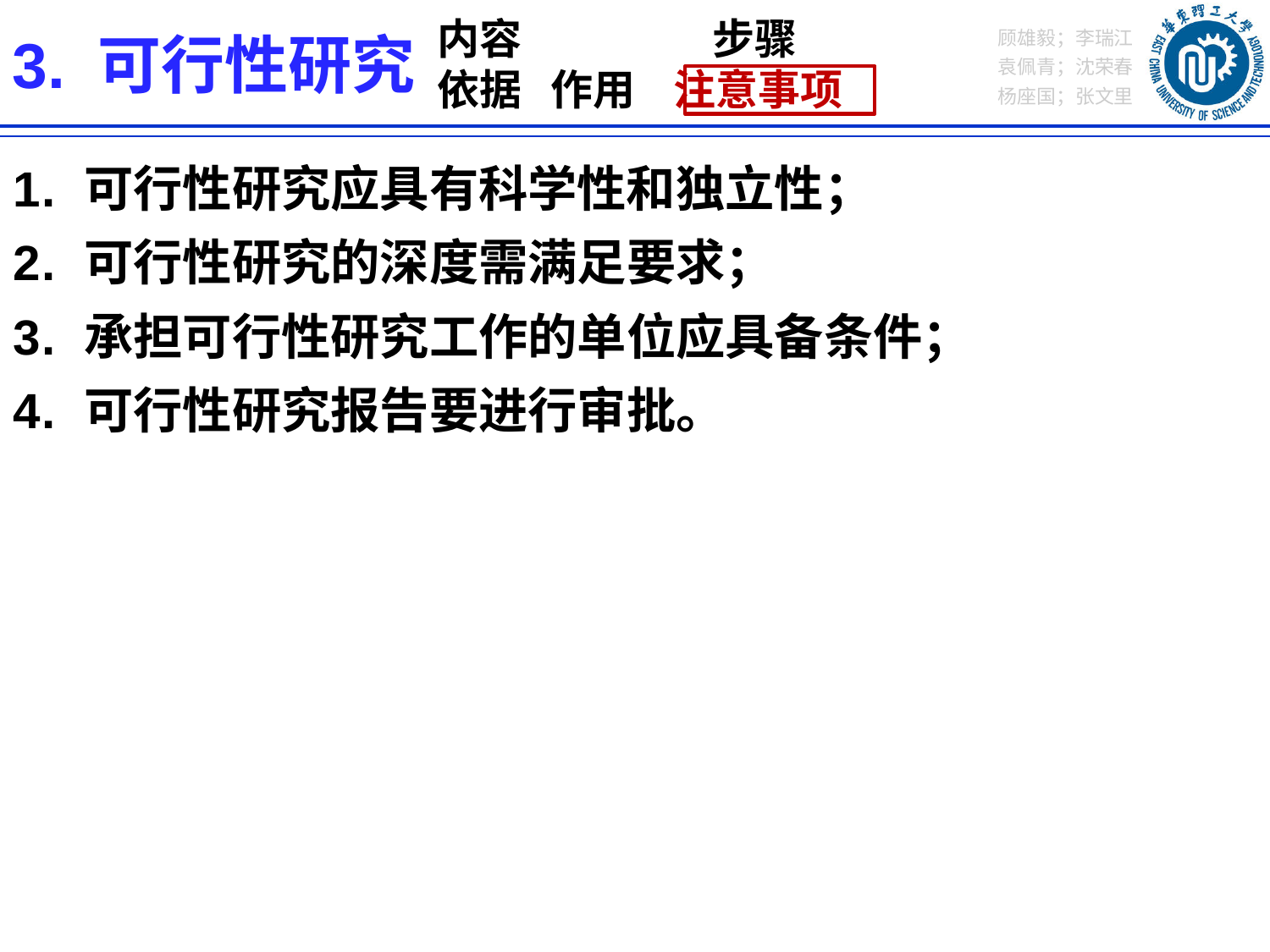

内容                    步骤
依据   作用    注意事项
3. 可行性研究

可行性研究应具有科学性和独立性；
可行性研究的深度需满足要求；
承担可行性研究工作的单位应具备条件；
可行性研究报告要进行审批。